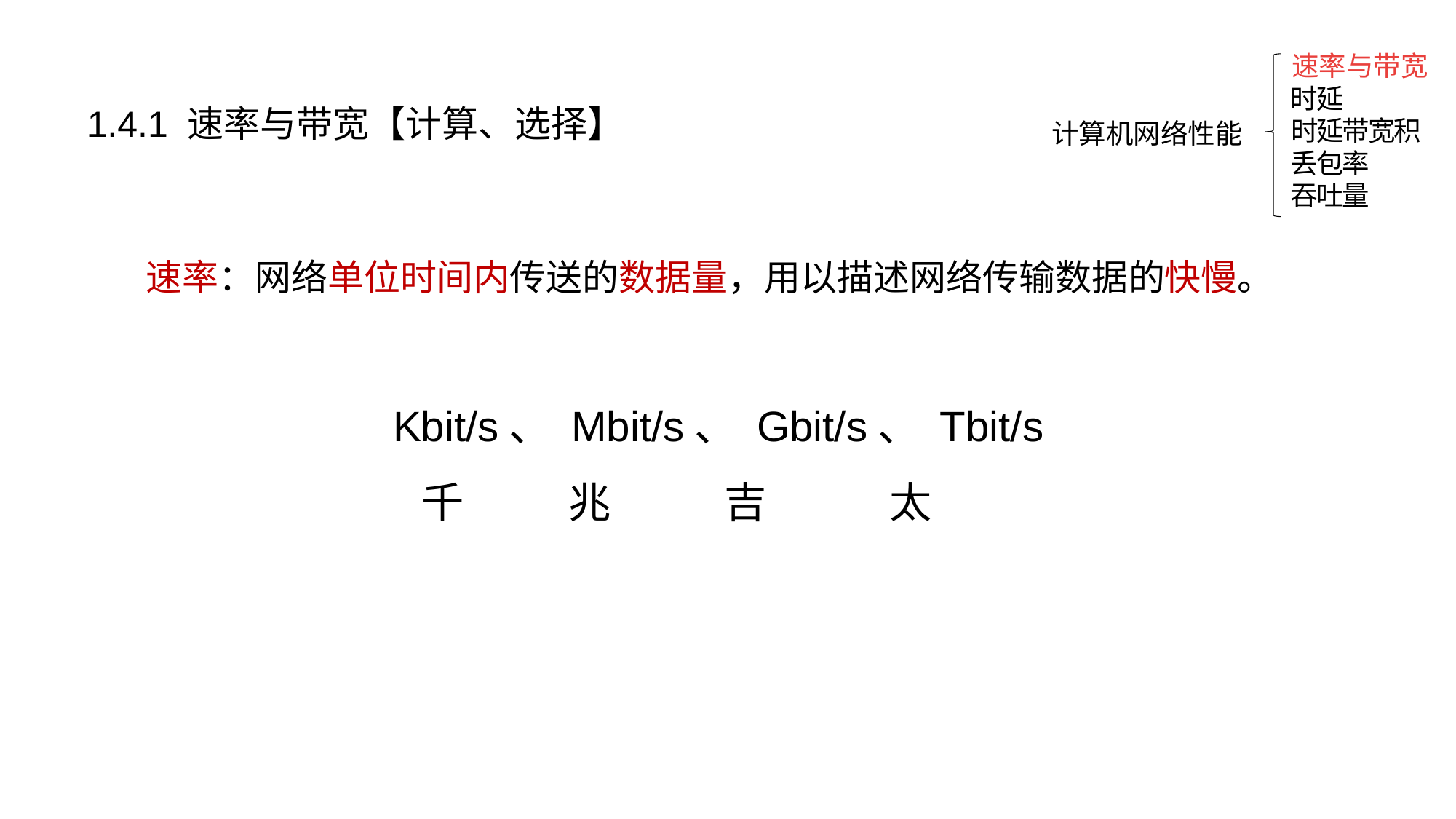

速率与带宽

时延
计算机网络性能
时延带宽积
丢包率
吞吐量
1.4.1 速率与带宽【计算、选择】
速率：网络单位时间内传送的数据量，用以描述网络传输数据的快慢。
Kbit/s、 Mbit/s、 Gbit/s、 Tbit/s
  千           兆            吉             太